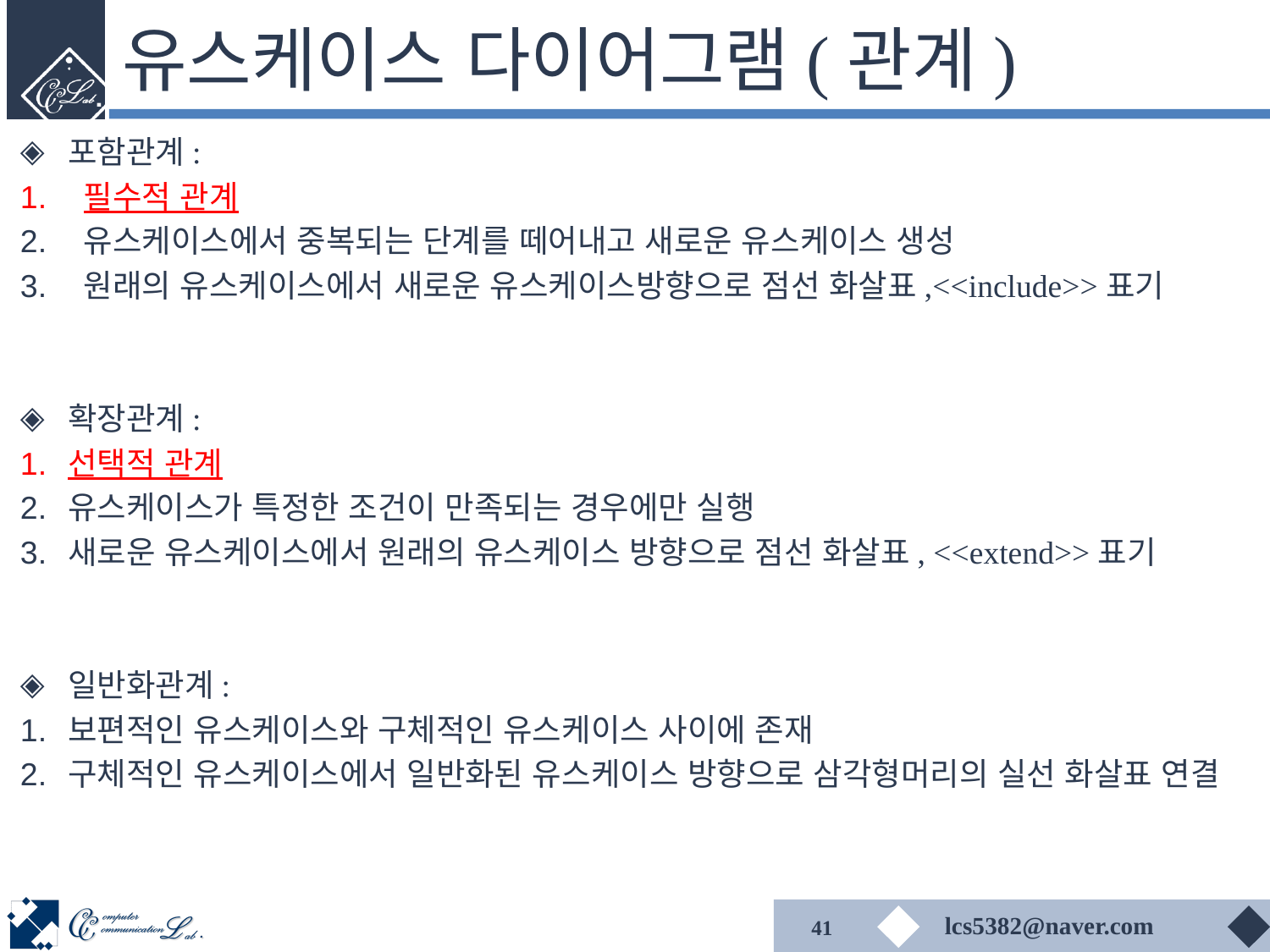

# 유스케이스 다이어그램(관계)
포함관계:
필수적 관계
유스케이스에서 중복되는 단계를 떼어내고 새로운 유스케이스 생성
원래의 유스케이스에서 새로운 유스케이스방향으로 점선 화살표,<<include>>표기

확장관계:
선택적 관계
유스케이스가 특정한 조건이 만족되는 경우에만 실행
새로운 유스케이스에서 원래의 유스케이스 방향으로 점선 화살표, <<extend>>표기

일반화관계:
보편적인 유스케이스와 구체적인 유스케이스 사이에 존재
구체적인 유스케이스에서 일반화된 유스케이스 방향으로 삼각형머리의 실선 화살표 연결